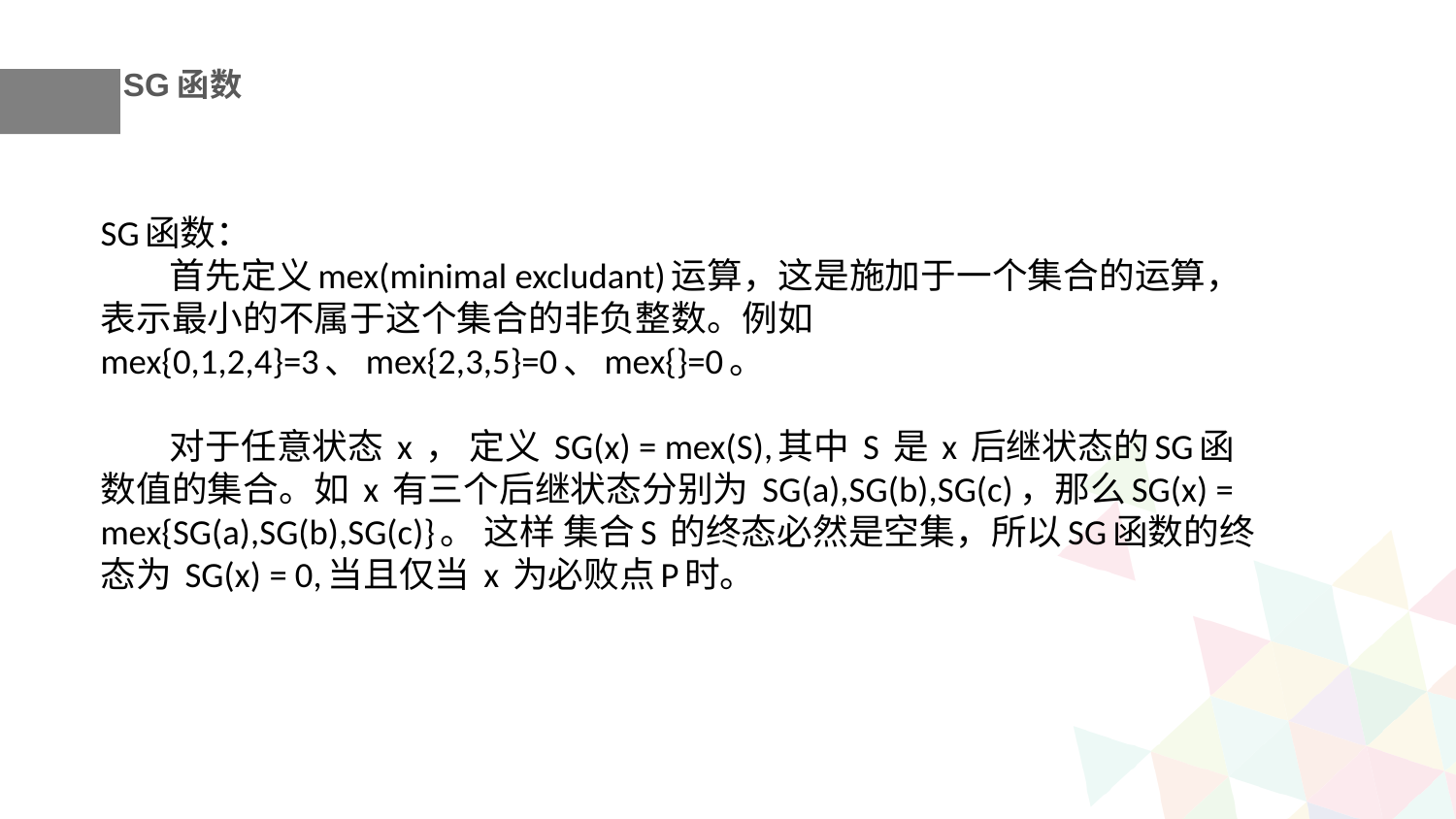

SG函数

SG函数：
        首先定义mex(minimal excludant)运算，这是施加于一个集合的运算，表示最小的不属于这个集合的非负整数。例如mex{0,1,2,4}=3、mex{2,3,5}=0、mex{}=0。

        对于任意状态 x ， 定义 SG(x) = mex(S),其中 S 是 x 后继状态的SG函数值的集合。如 x 有三个后继状态分别为 SG(a),SG(b),SG(c)，那么SG(x) = mex{SG(a),SG(b),SG(c)}。 这样 集合S 的终态必然是空集，所以SG函数的终态为 SG(x) = 0,当且仅当 x 为必败点P时。